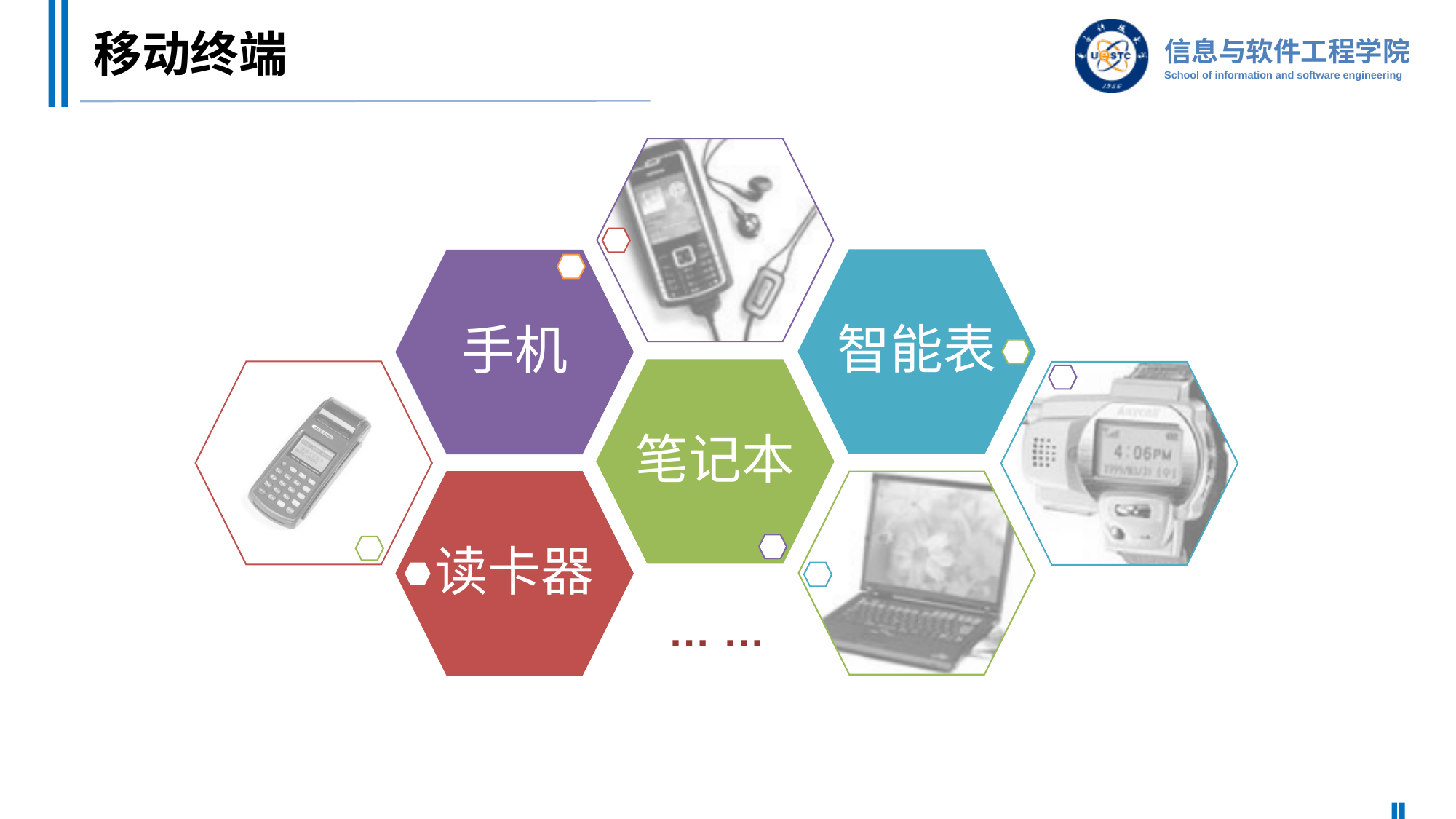

# 移动终端
读卡器
笔记本
手机
智能表
… …